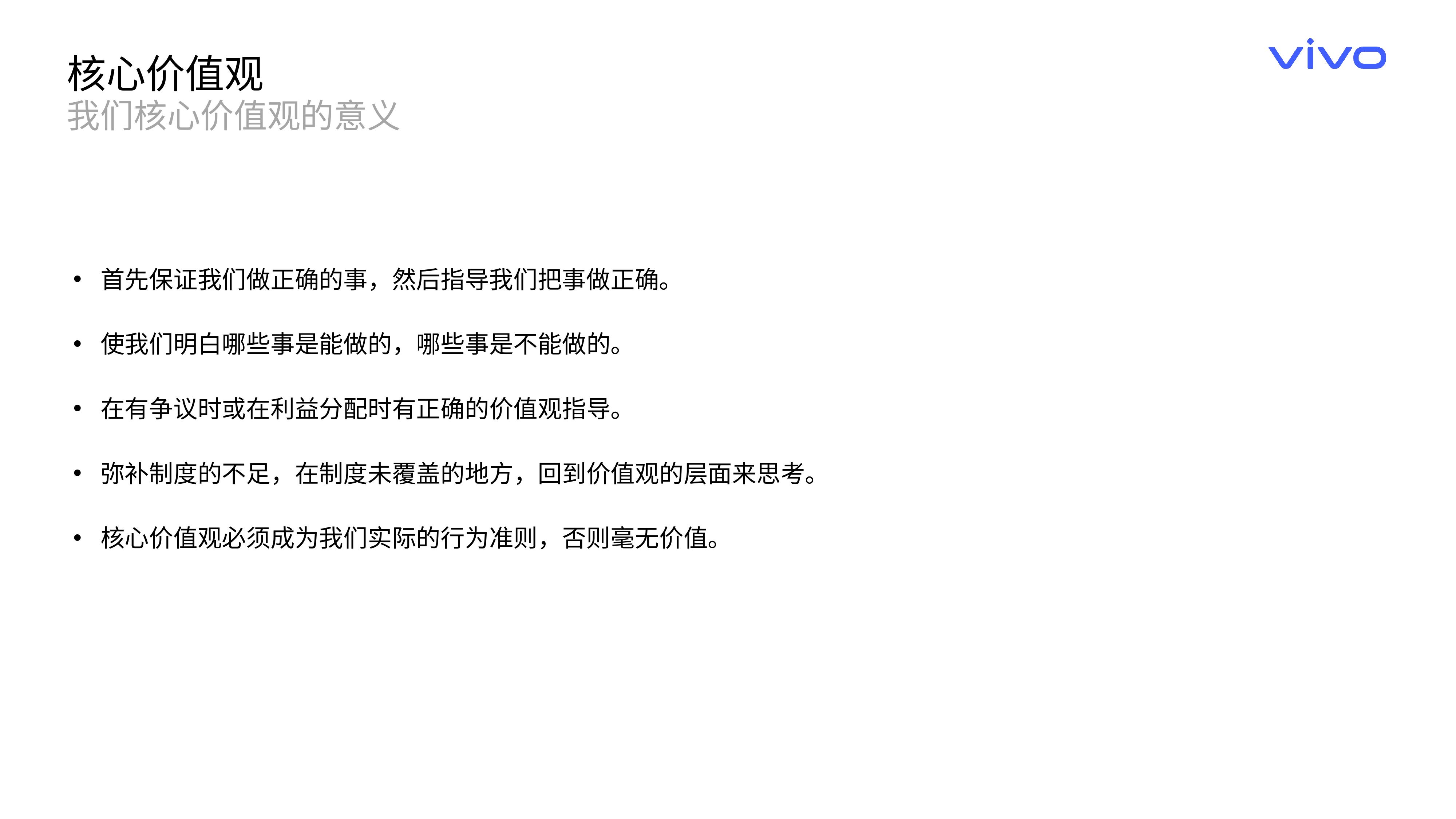

核心价值观
我们核心价值观的意义
首先保证我们做正确的事，然后指导我们把事做正确。
使我们明白哪些事是能做的，哪些事是不能做的。
在有争议时或在利益分配时有正确的价值观指导。
弥补制度的不足，在制度未覆盖的地方，回到价值观的层面来思考。
核心价值观必须成为我们实际的行为准则，否则毫无价值。